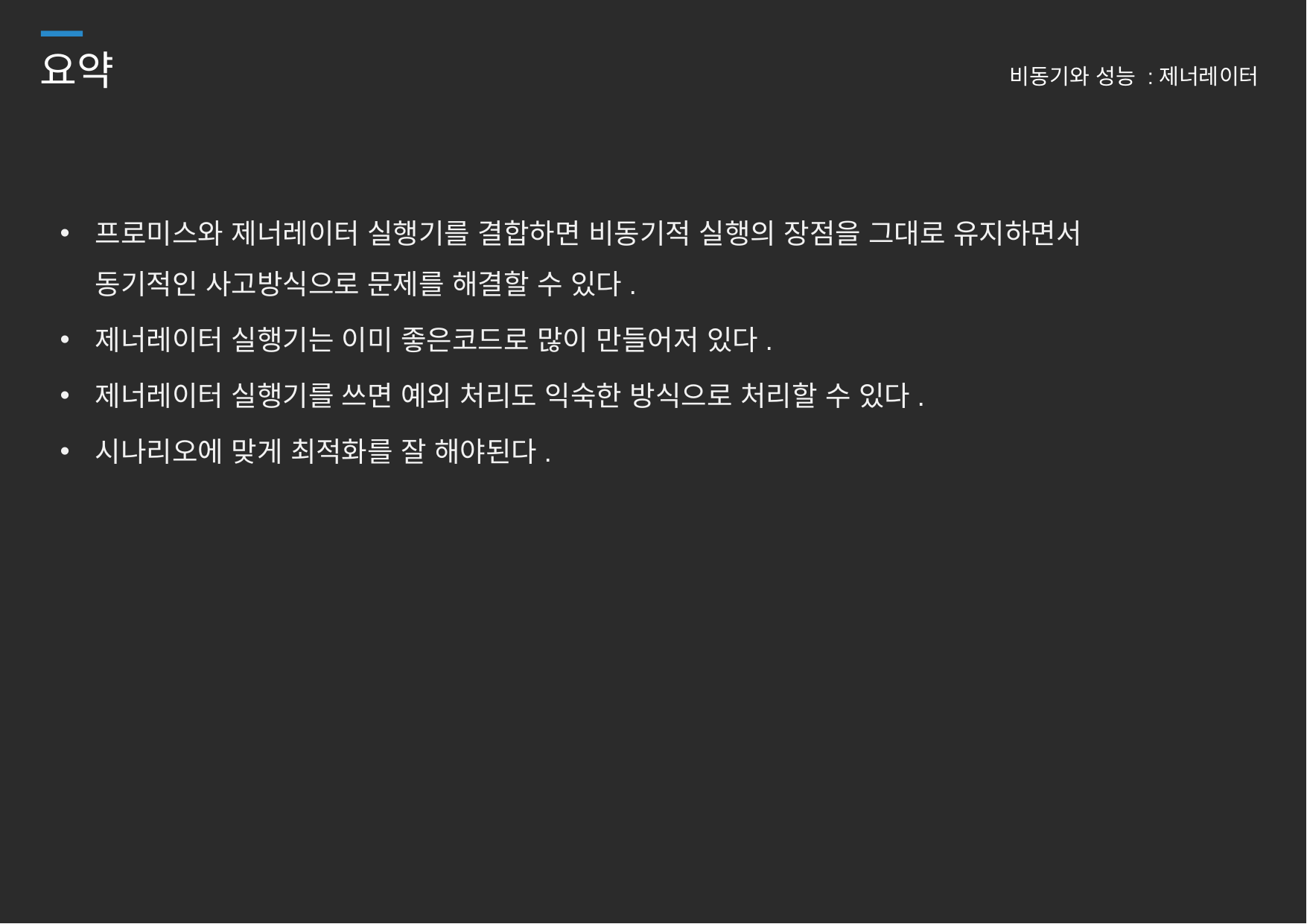

# 요약
비동기와 성능 :제너레이터

프로미스와 제너레이터 실행기를 결합하면 비동기적 실행의 장점을 그대로 유지하면서
동기적인 사고방식으로 문제를 해결할 수 있다.
제너레이터 실행기는 이미 좋은코드로 많이 만들어저 있다.
제너레이터 실행기를 쓰면 예외 처리도 익숙한 방식으로 처리할 수 있다.
시나리오에 맞게 최적화를 잘 해야된다.